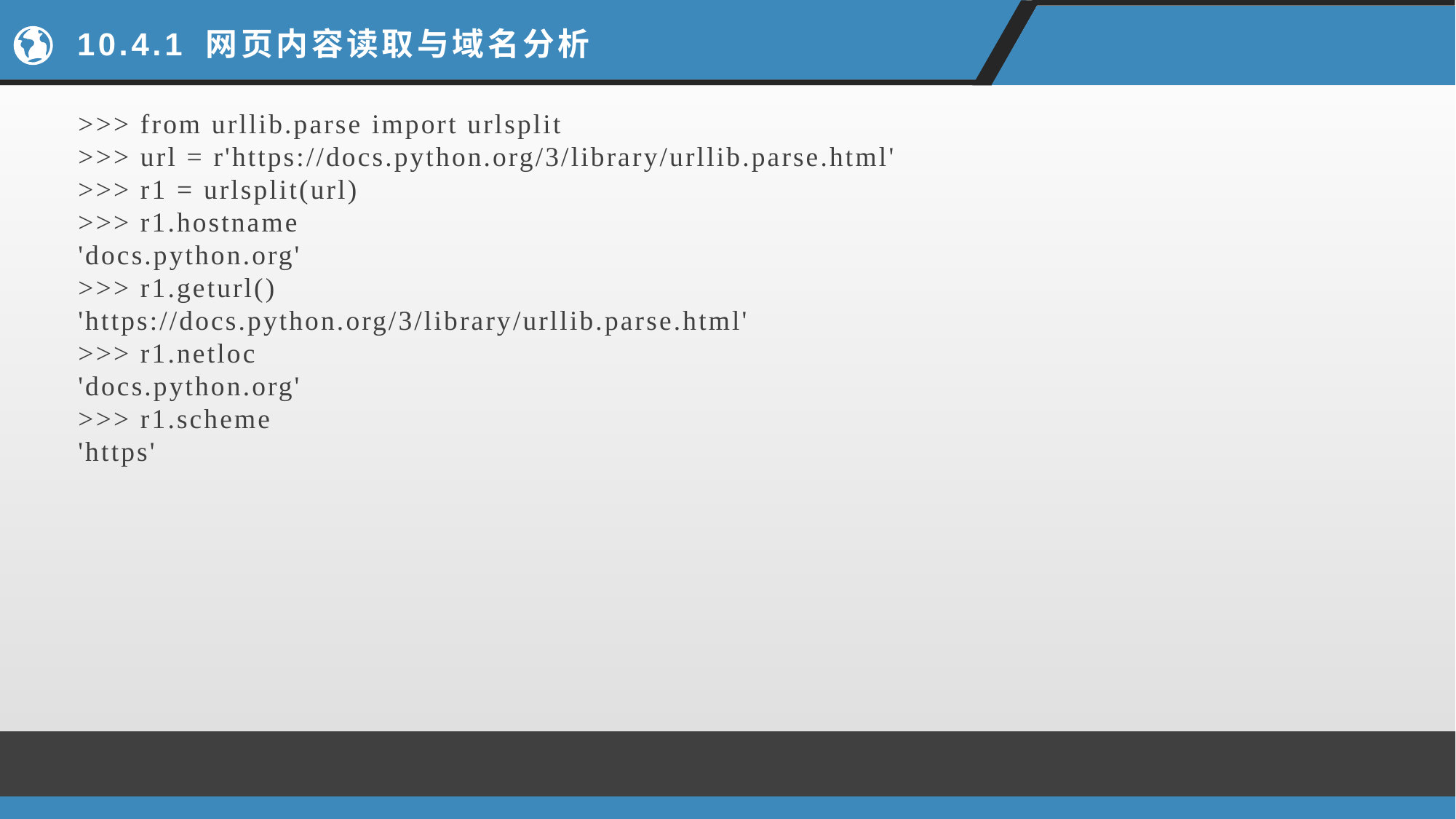

# 10.4.1 网页内容读取与域名分析

>>> from urllib.parse import urlsplit
>>> url = r'https://docs.python.org/3/library/urllib.parse.html'
>>> r1 = urlsplit(url)
>>> r1.hostname
'docs.python.org'
>>> r1.geturl()
'https://docs.python.org/3/library/urllib.parse.html'
>>> r1.netloc
'docs.python.org'
>>> r1.scheme
'https'